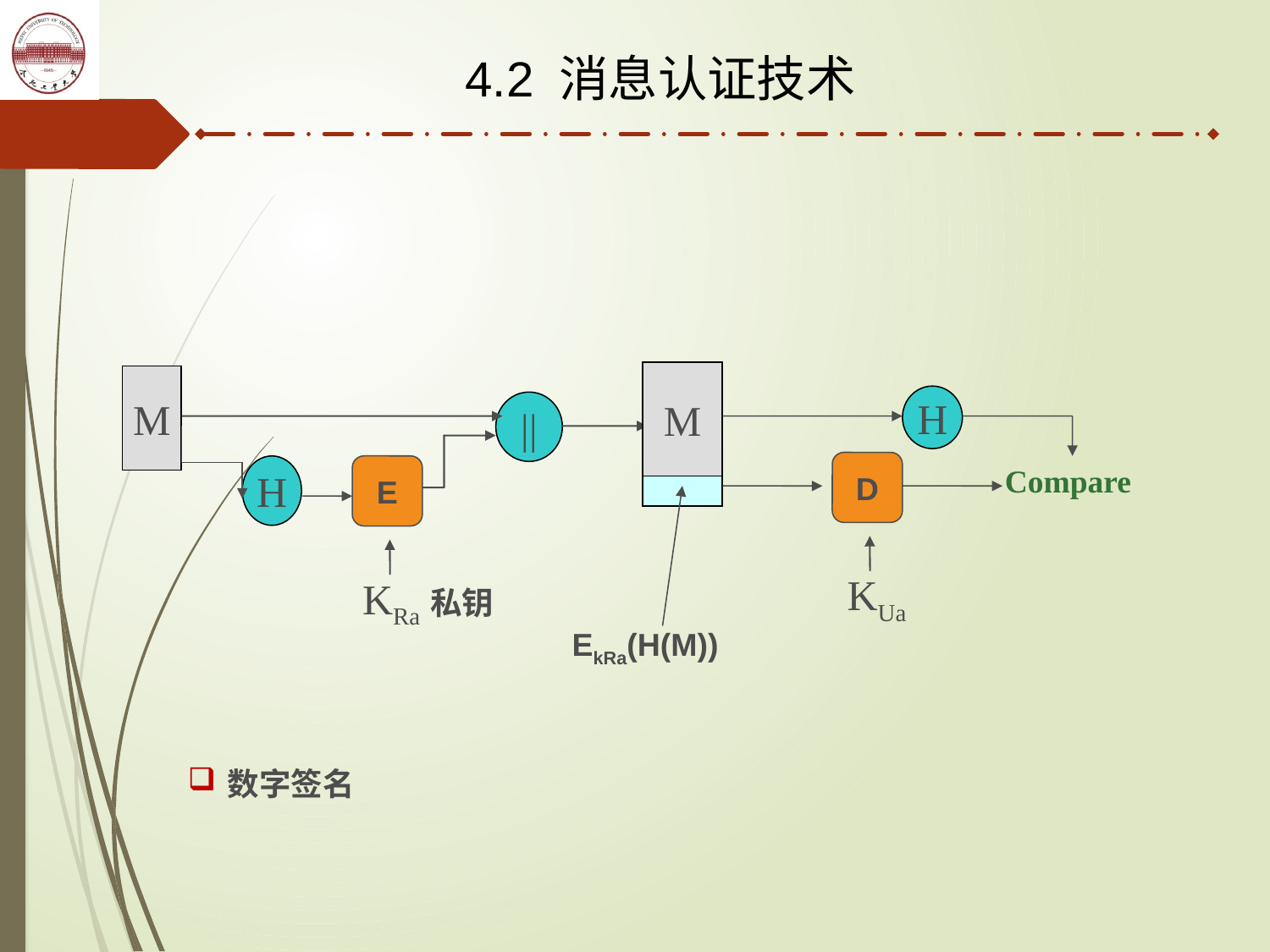

4.2 消息认证技术
M
M
H
||

D
Compare
H
E

KUa
KRa私钥
EkRa(H(M))
数字签名